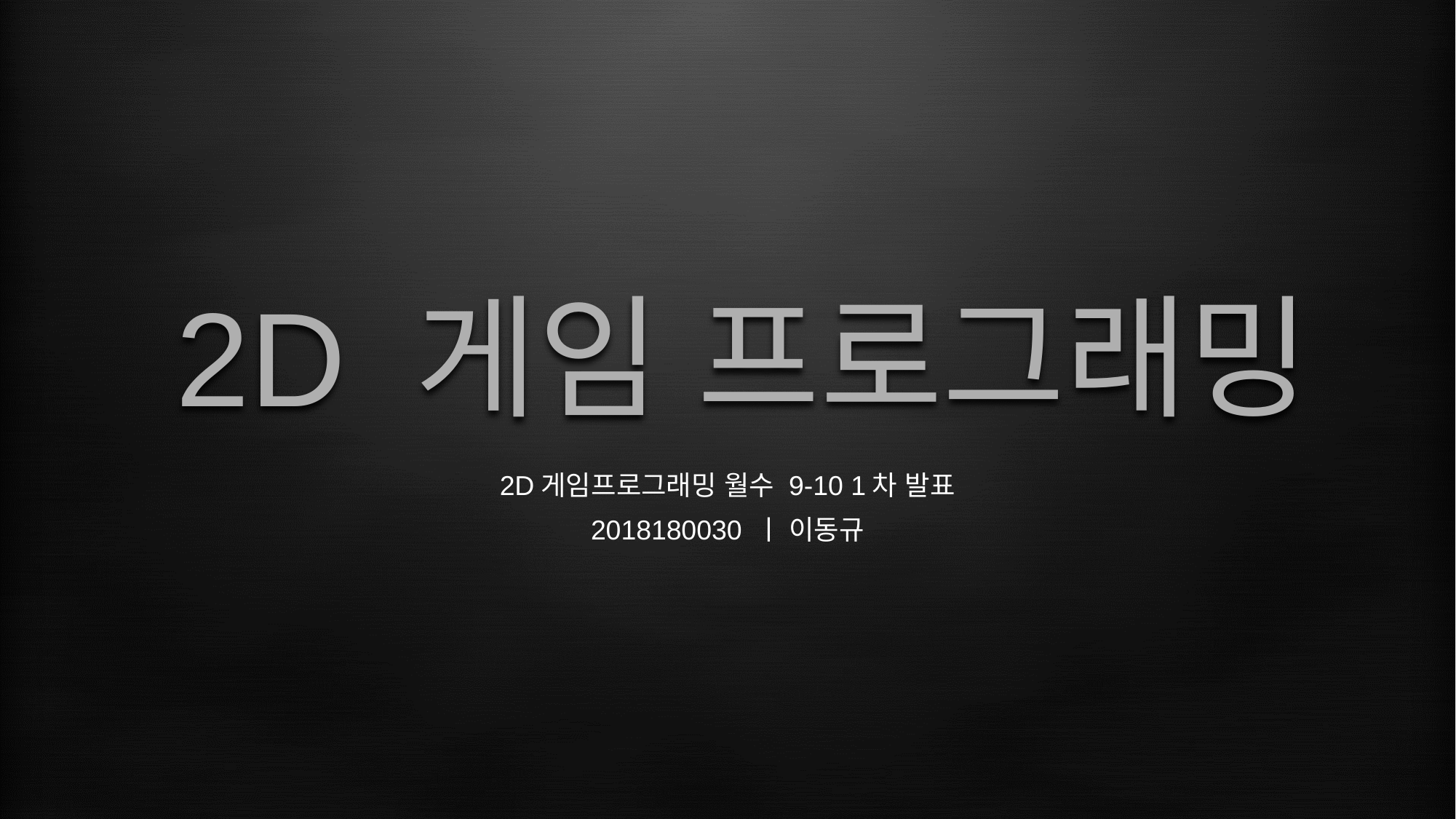

2D 게임 프로그래밍
2D게임프로그래밍 월수 9-10 1차 발표
2018180030 ㅣ 이동규